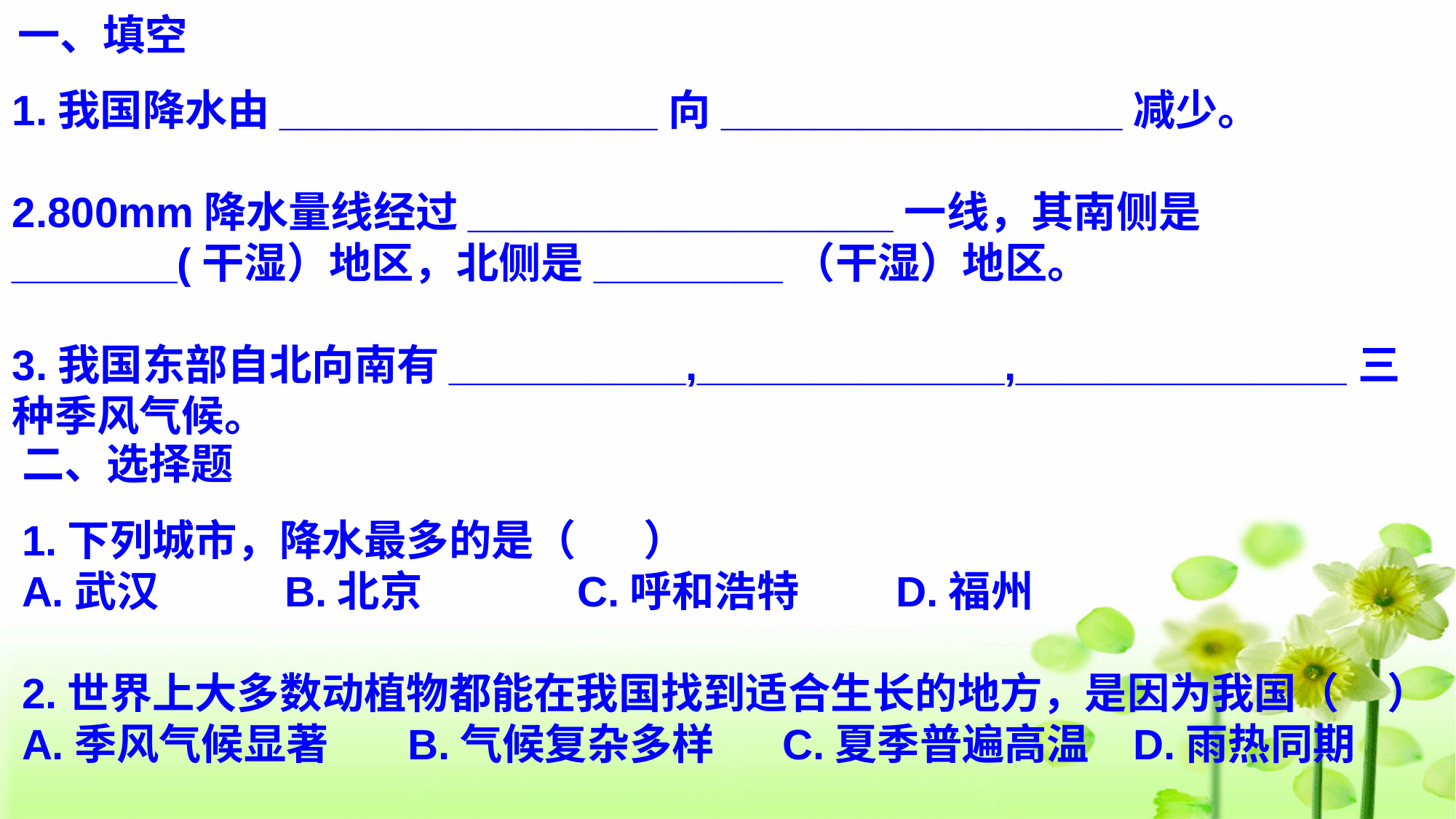

一、填空
1.我国降水由________________向_________________减少。

2.800mm降水量线经过__________________一线，其南侧是_______(干湿）地区，北侧是________（干湿）地区。

3.我国东部自北向南有__________,_____________,______________三种季风气候。
二、选择题
1.下列城市，降水最多的是（       ）
A.武汉            B.北京               C.呼和浩特         D.福州

2.世界上大多数动植物都能在我国找到适合生长的地方，是因为我国（     ）
A.季风气候显著	     B.气候复杂多样      C.夏季普遍高温	 D.雨热同期